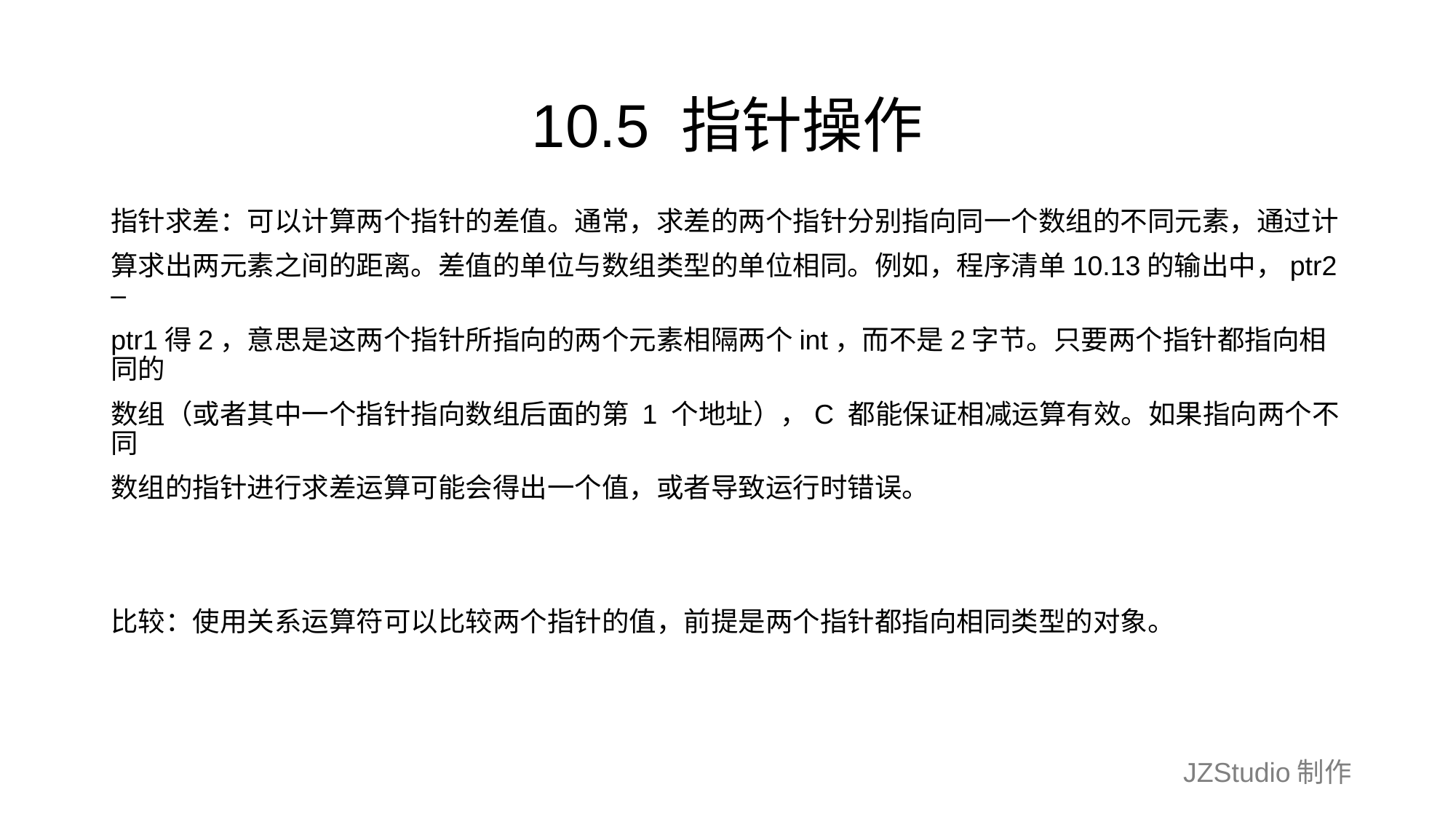

# 10.5 指针操作
指针求差：可以计算两个指针的差值。通常，求差的两个指针分别指向同一个数组的不同元素，通过计
算求出两元素之间的距离。差值的单位与数组类型的单位相同。例如，程序清单10.13的输出中，ptr2 –
ptr1得2，意思是这两个指针所指向的两个元素相隔两个int，而不是2字节。只要两个指针都指向相同的
数组（或者其中一个指针指向数组后面的第 1 个地址），C 都能保证相减运算有效。如果指向两个不同
数组的指针进行求差运算可能会得出一个值，或者导致运行时错误。

比较：使用关系运算符可以比较两个指针的值，前提是两个指针都指向相同类型的对象。